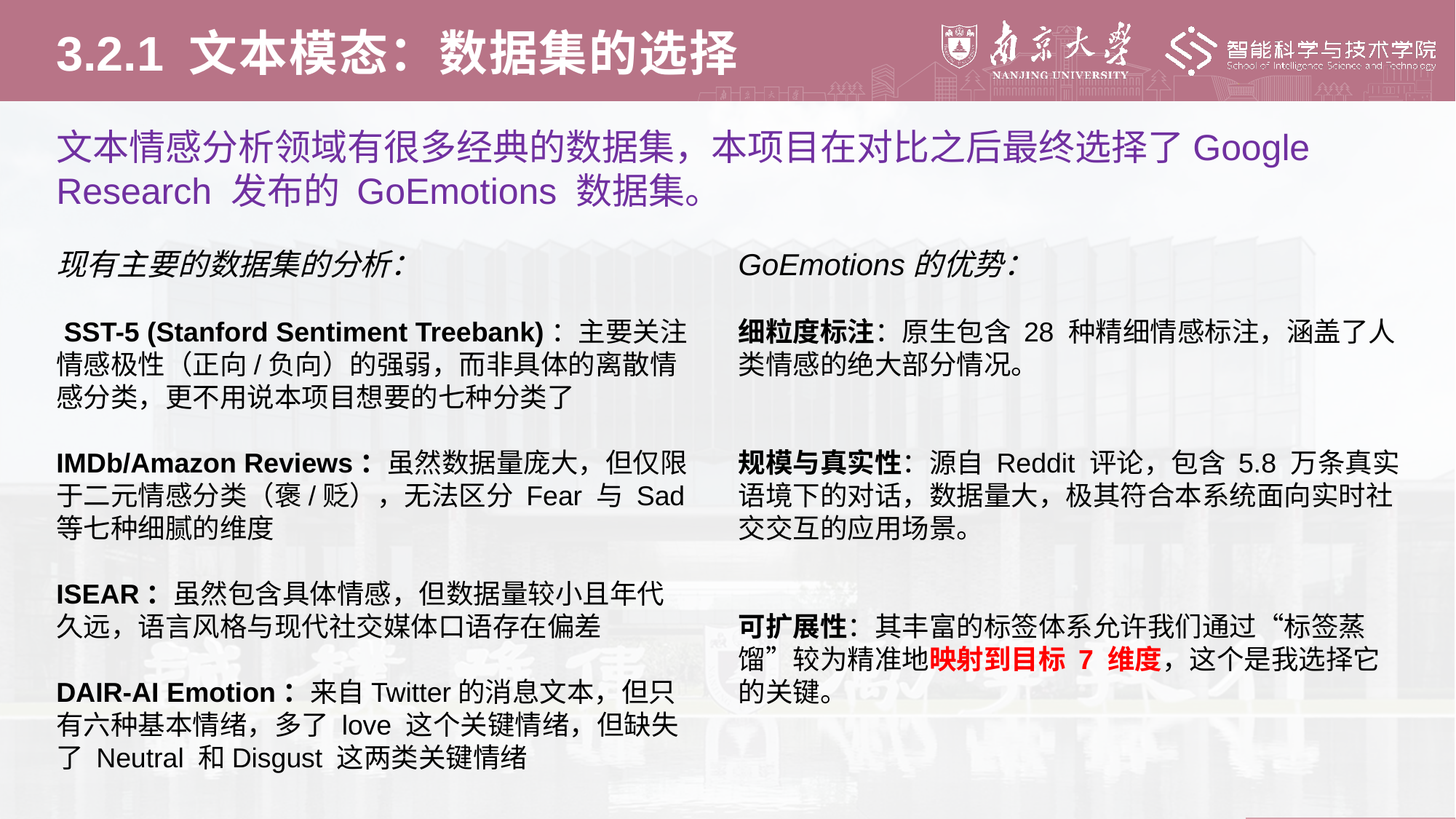

3.2.1 文本模态：数据集的选择

文本情感分析领域有很多经典的数据集，本项目在对比之后最终选择了Google Research 发布的 GoEmotions 数据集。
GoEmotions的优势：

细粒度标注：原生包含 28 种精细情感标注，涵盖了人类情感的绝大部分情况。

规模与真实性：源自 Reddit 评论，包含 5.8 万条真实语境下的对话，数据量大，极其符合本系统面向实时社交交互的应用场景。

可扩展性：其丰富的标签体系允许我们通过“标签蒸馏”较为精准地映射到目标 7 维度，这个是我选择它的关键。

现有主要的数据集的分析：

 SST-5 (Stanford Sentiment Treebank)：主要关注情感极性（正向/负向）的强弱，而非具体的离散情感分类，更不用说本项目想要的七种分类了

IMDb/Amazon Reviews：虽然数据量庞大，但仅限于二元情感分类（褒/贬），无法区分 Fear 与 Sad 等七种细腻的维度

ISEAR：虽然包含具体情感，但数据量较小且年代久远，语言风格与现代社交媒体口语存在偏差

DAIR-AI Emotion：来自Twitter的消息文本，但只有六种基本情绪，多了 love 这个关键情绪，但缺失了 Neutral 和Disgust 这两类关键情绪